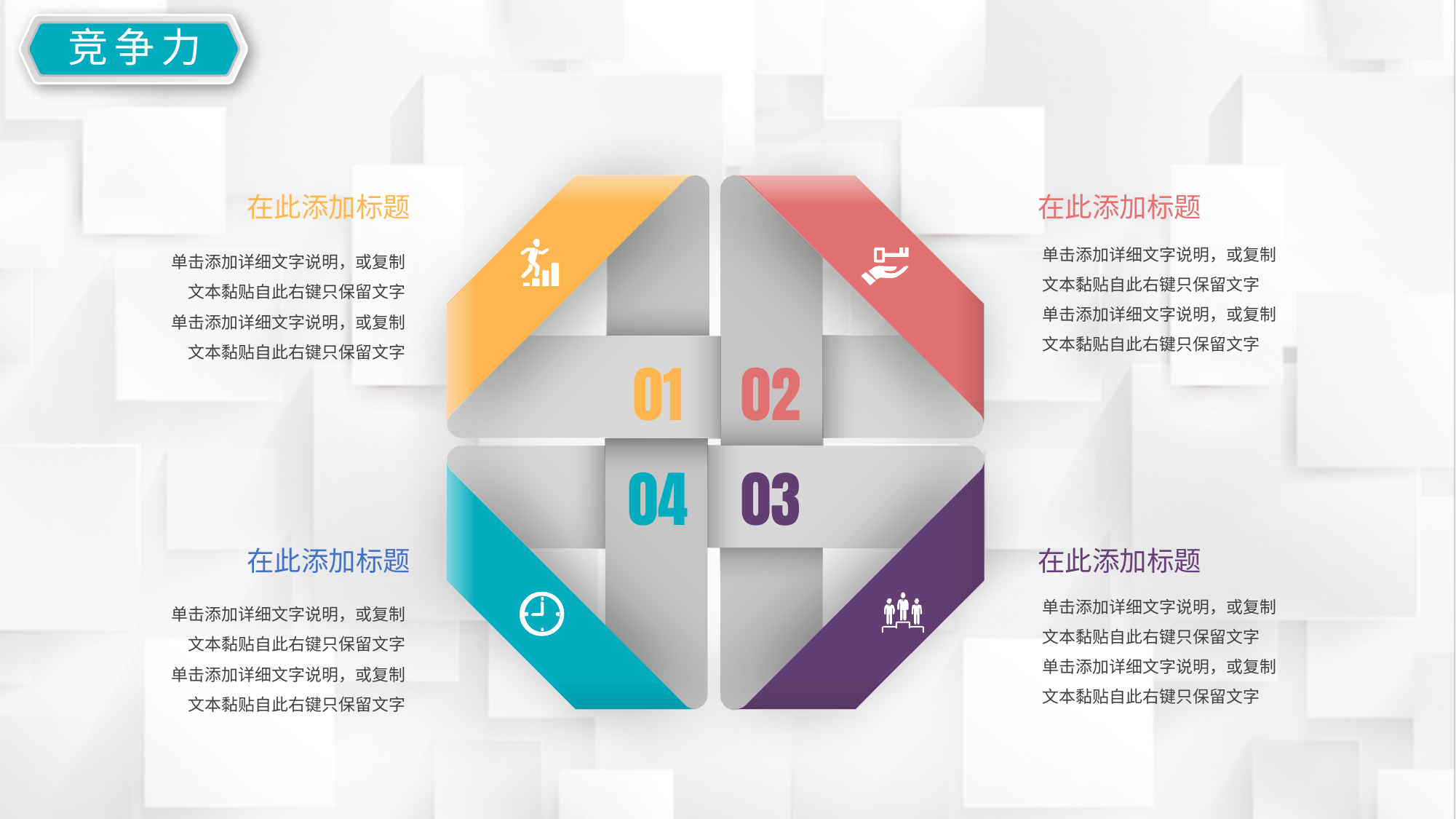

延迟符

竞争力

在此添加标题
单击添加详细文字说明，或复制文本黏贴自此右键只保留文字
单击添加详细文字说明，或复制文本黏贴自此右键只保留文字
在此添加标题
单击添加详细文字说明，或复制文本黏贴自此右键只保留文字
单击添加详细文字说明，或复制文本黏贴自此右键只保留文字

01
02
04
03
在此添加标题
单击添加详细文字说明，或复制文本黏贴自此右键只保留文字
单击添加详细文字说明，或复制文本黏贴自此右键只保留文字
在此添加标题
单击添加详细文字说明，或复制文本黏贴自此右键只保留文字
单击添加详细文字说明，或复制文本黏贴自此右键只保留文字